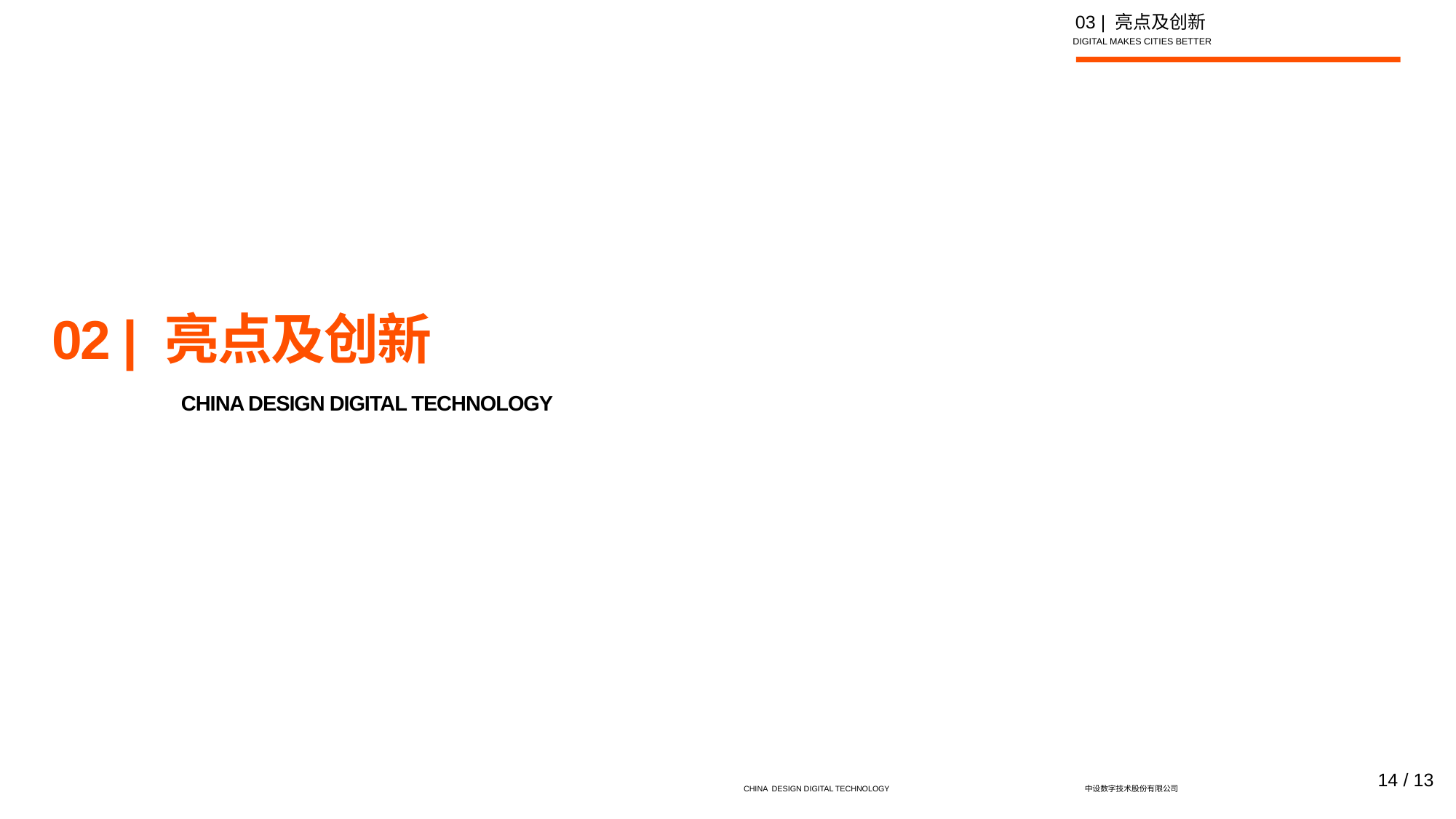

03 | 亮点及创新
# 02 | 亮点及创新